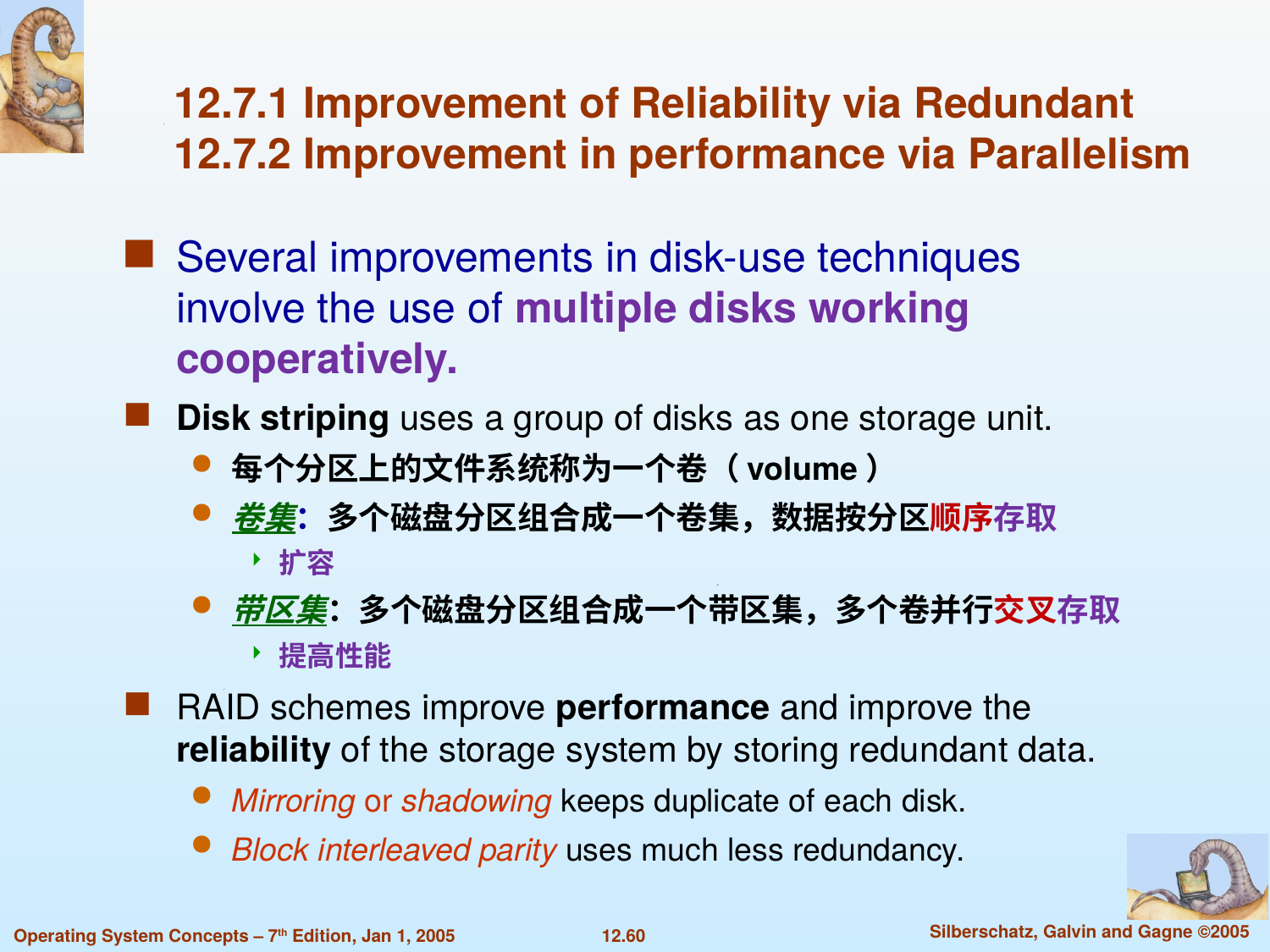

# 12.7.1 Improvement of Reliability via Redundant 12.7.2 Improvement in performance via Parallelism
Several improvements in disk-use techniques involve the use of multiple disks working cooperatively.
Disk striping uses a group of disks as one storage unit.
每个分区上的文件系统称为一个卷（volume）
卷集：多个磁盘分区组合成一个卷集，数据按分区顺序存取
扩容
带区集：多个磁盘分区组合成一个带区集，多个卷并行交叉存取
提高性能
RAID schemes improve performance and improve the reliability of the storage system by storing redundant data.
Mirroring or shadowing keeps duplicate of each disk.
Block interleaved parity uses much less redundancy.